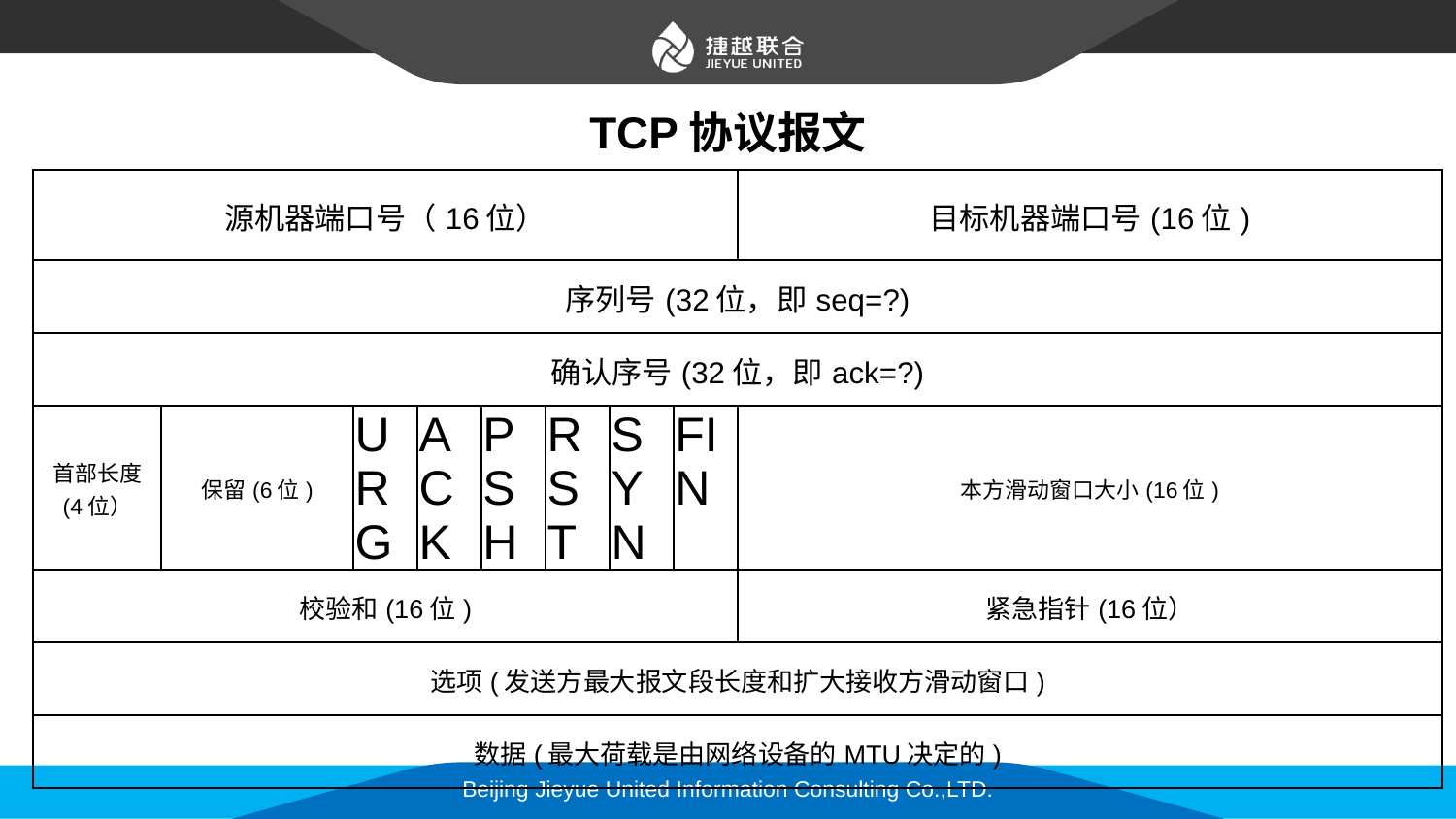

# TCP协议报文
| 源机器端口号（16位） |  |  |  |  |  |  |  | 目标机器端口号(16位) |
| --- | --- | --- | --- | --- | --- | --- | --- | --- |
| 序列号(32位，即seq=?) |  |  |  |  |  |  |  |  |
| 确认序号(32位，即ack=?) |  |  |  |  |  |  |  |  |
| 首部长度 (4位） | 保留(6位) | URG | ACK | PSH | RST | SYN | FIN | 本方滑动窗口大小(16位) |
| 校验和(16位) |  |  |  |  |  |  |  | 紧急指针(16位） |
| 选项(发送方最大报文段长度和扩大接收方滑动窗口) |  |  |  |  |  |  |  |  |
| 数据(最大荷载是由网络设备的MTU决定的) |  |  |  |  |  |  |  |  |